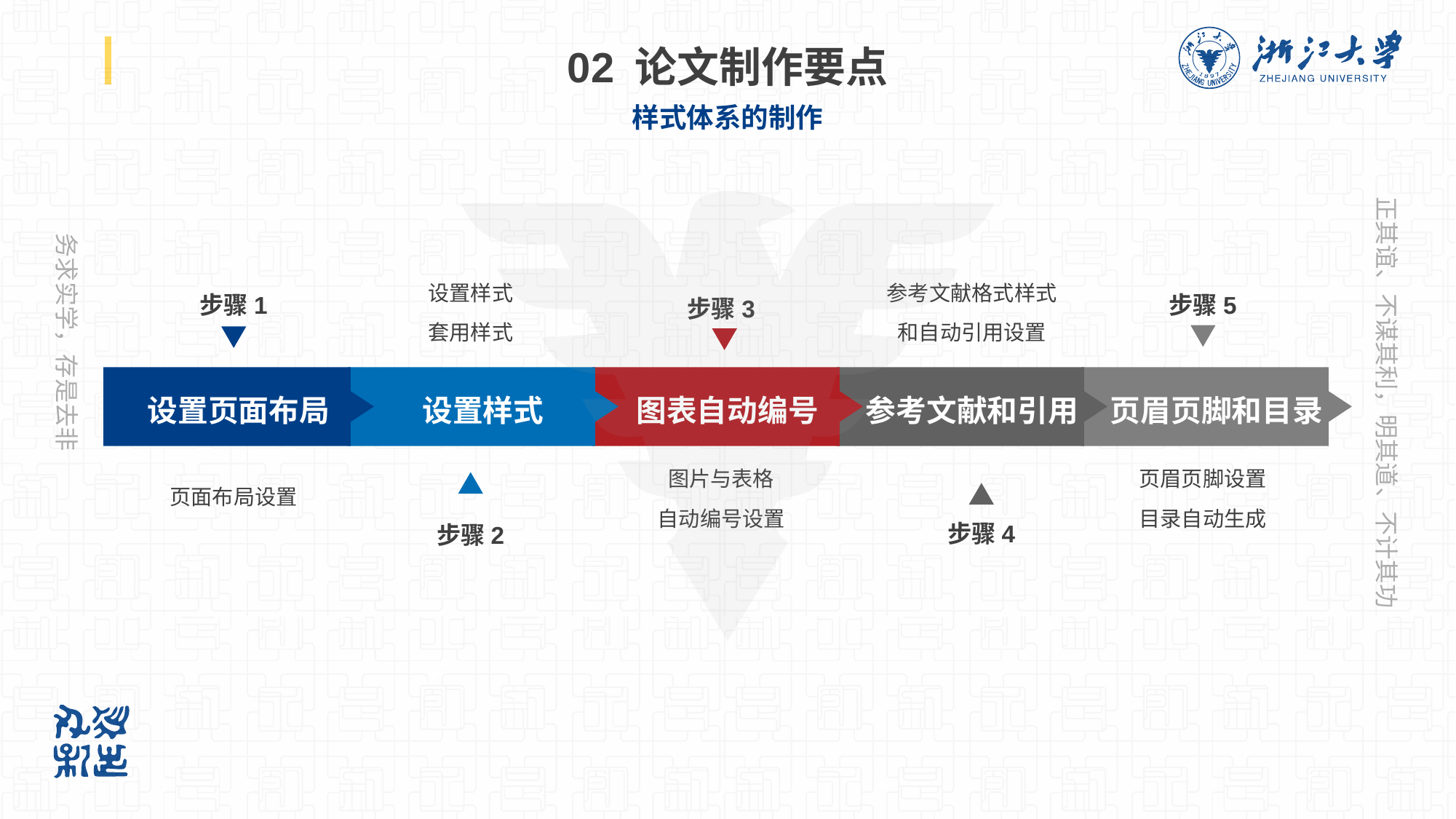

# 02 论文制作要点
样式体系的制作

设置样式
套用样式
参考文献格式样式
和自动引用设置
设置页面布局
设置样式
图表自动编号
参考文献和引用
页眉页脚和目录
步骤1
步骤5
步骤3

图片与表格
自动编号设置
页眉页脚设置
目录自动生成
页面布局设置

步骤4
步骤2
11